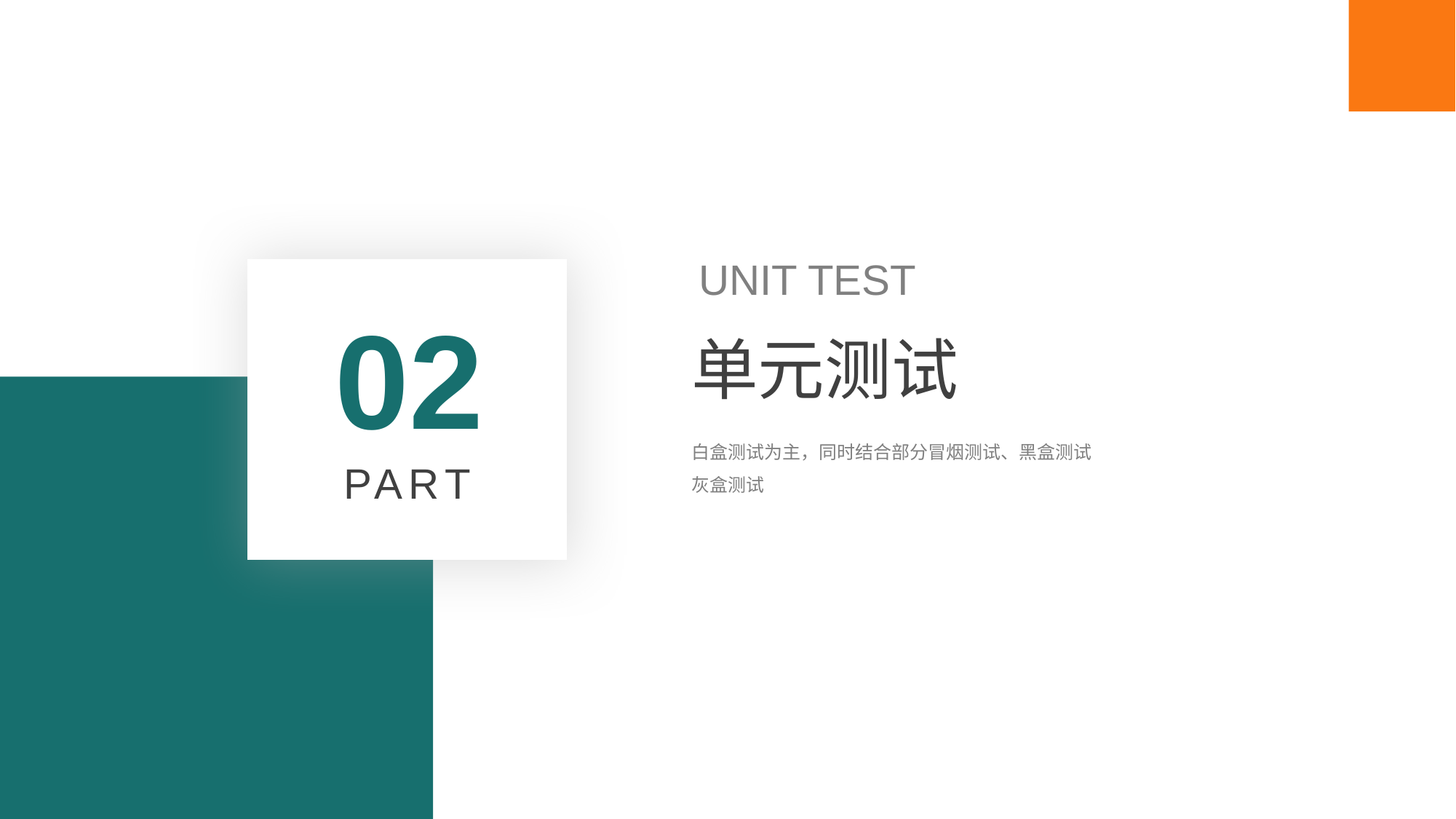

UNIT TEST

02
单元测试

白盒测试为主，同时结合部分冒烟测试、黑盒测试
灰盒测试
PART